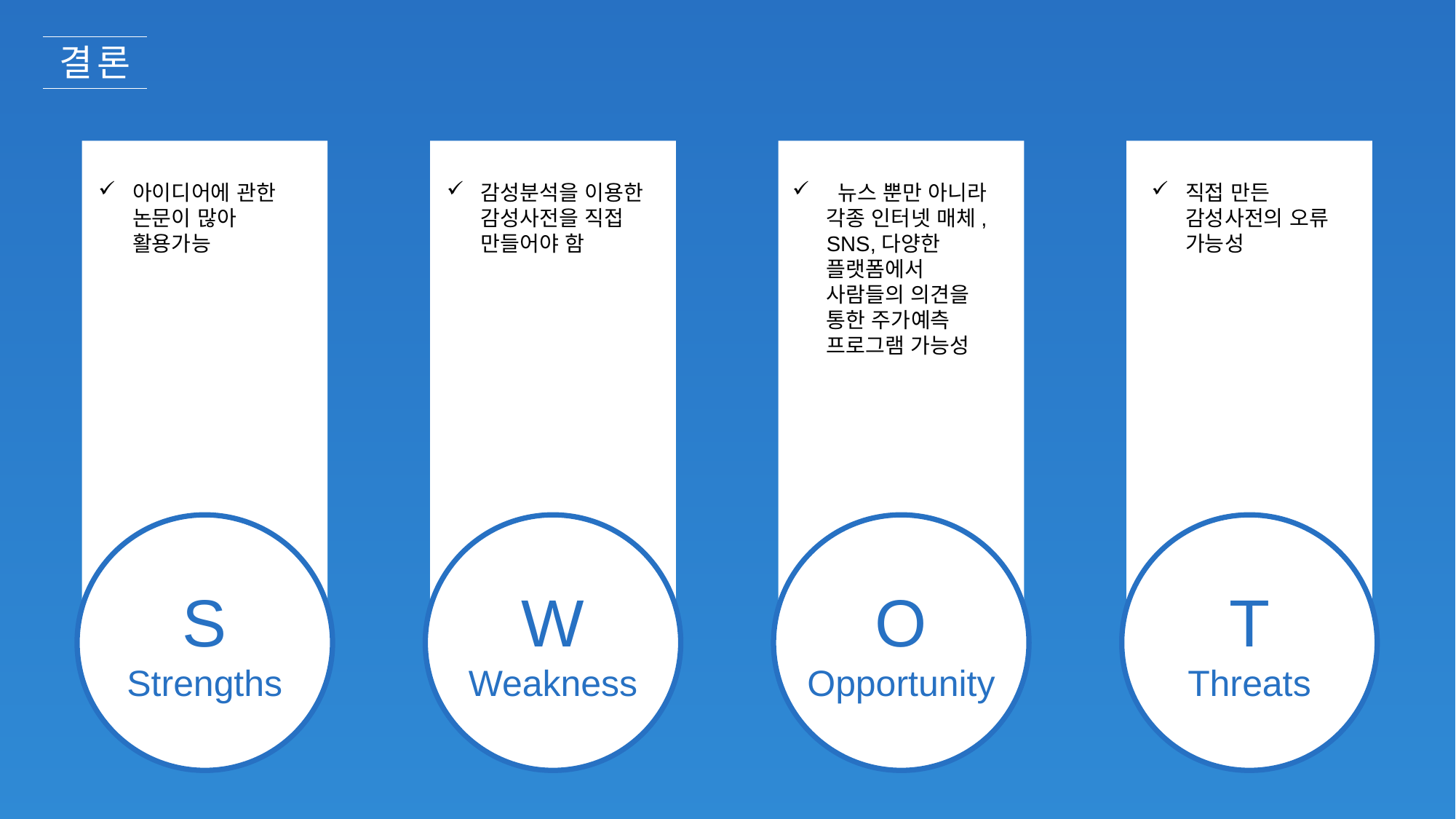

결론

아이디어에 관한 논문이 많아 활용가능

S
Strengths

감성분석을 이용한 감성사전을 직접 만들어야 함

W
Weakness

O
Opportunity
 뉴스 뿐만 아니라 각종 인터넷 매체, SNS,다양한 플랫폼에서 사람들의 의견을 통한 주가예측 프로그램 가능성

T
Threats
직접 만든 감성사전의 오류 가능성